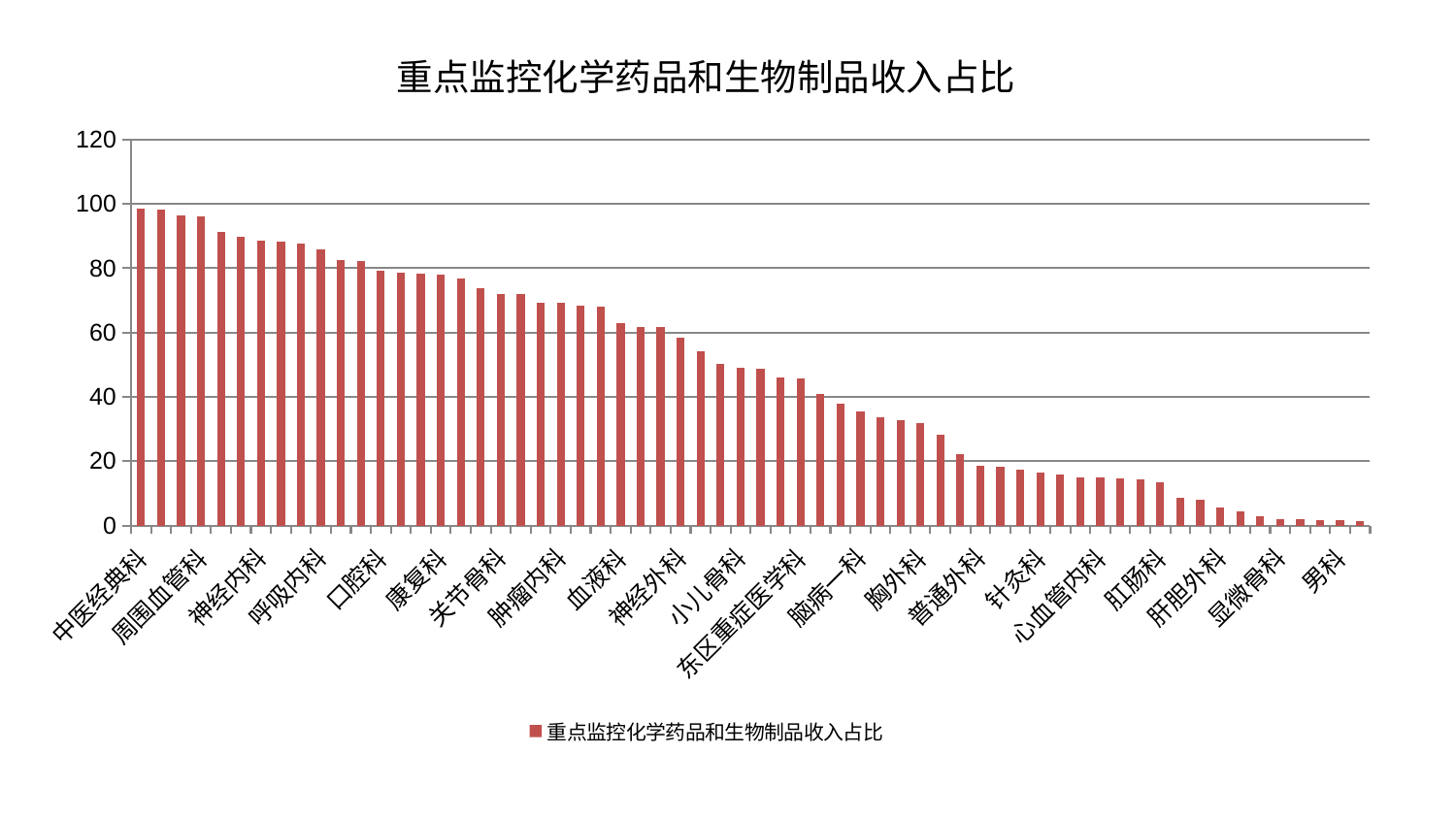

### Chart: 重点监控化学药品和生物制品收入占比

| Category | 重点监控化学药品和生物制品收入占比 |
|---|---|
| 中医经典科 | 98.56658420294404 |
| 心病四科 | 98.09564888084006 |
| 中医外治中心 | 96.36497442199692 |
| 周围血管科 | 96.07717379125145 |
| 微创骨科 | 91.33173229971008 |
| 皮肤科 | 89.81512016729329 |
| 神经内科 | 88.68415388382596 |
| 肝病科 | 88.31000333459689 |
| 儿科 | 87.58396770355408 |
| 呼吸内科 | 85.86797459397486 |
| 脊柱骨科 | 82.67568011414559 |
| 乳腺甲状腺外科 | 82.18903925586794 |
| 口腔科 | 79.31337129543445 |
| 泌尿外科 | 78.54519971345574 |
| 风湿病科 | 78.35422954073847 |
| 康复科 | 77.87550187219581 |
| 老年医学科 | 76.92906416235931 |
| 消化内科 | 73.66165789525066 |
| 关节骨科 | 71.91810292354175 |
| 东区肾病科 | 71.8923793957057 |
| 小儿推拿科 | 69.22801687493636 |
| 肿瘤内科 | 69.177224907413 |
| 骨科 | 68.30124679004143 |
| 身心医学科 | 68.18669886289345 |
| 血液科 | 62.78988185173537 |
| 心病一科 | 61.76639372941069 |
| 推拿科 | 61.6881883160914 |
| 神经外科 | 58.4070560833605 |
| 心病三科 | 54.16266361617772 |
| 医院 | 50.40206874451769 |
| 小儿骨科 | 49.097647395905916 |
| 综合内科 | 48.81088595299672 |
| 内分泌科 | 46.05396557913481 |
| 东区重症医学科 | 45.71132691530742 |
| 治未病中心 | 40.98397163713927 |
| 肾脏内科 | 37.84677290540159 |
| 脑病一科 | 35.58091753596773 |
| 西区重症医学科 | 33.50656600906048 |
| 肾病科 | 32.60761945166861 |
| 胸外科 | 31.835413018997993 |
| 心病二科 | 28.263167220620943 |
| 创伤骨科 | 22.21090160137795 |
| 普通外科 | 18.579606416445827 |
| 产科 | 18.337822024391137 |
| 妇二科 | 17.218995409360648 |
| 针灸科 | 16.44977764138893 |
| 运动损伤骨科 | 15.789013698038158 |
| 重症医学科 | 14.824803116642272 |
| 心血管内科 | 14.808031710931235 |
| 脑病二科 | 14.712473716693996 |
| 妇科妇二科合并 | 14.366621250536227 |
| 肛肠科 | 13.417423272834528 |
| 脾胃病科 | 8.733500225747992 |
| 耳鼻喉科 | 7.938636740211957 |
| 肝胆外科 | 5.620981430740679 |
| 妇科 | 4.515408469692539 |
| 脑病三科 | 2.740673906064073 |
| 显微骨科 | 2.0671234549328066 |
| 脾胃科消化科合并 | 1.9320960197947379 |
| 美容皮肤科 | 1.7952653103678884 |
| 男科 | 1.7025925082793547 |
| 眼科 | 1.4788494865309199 |
259